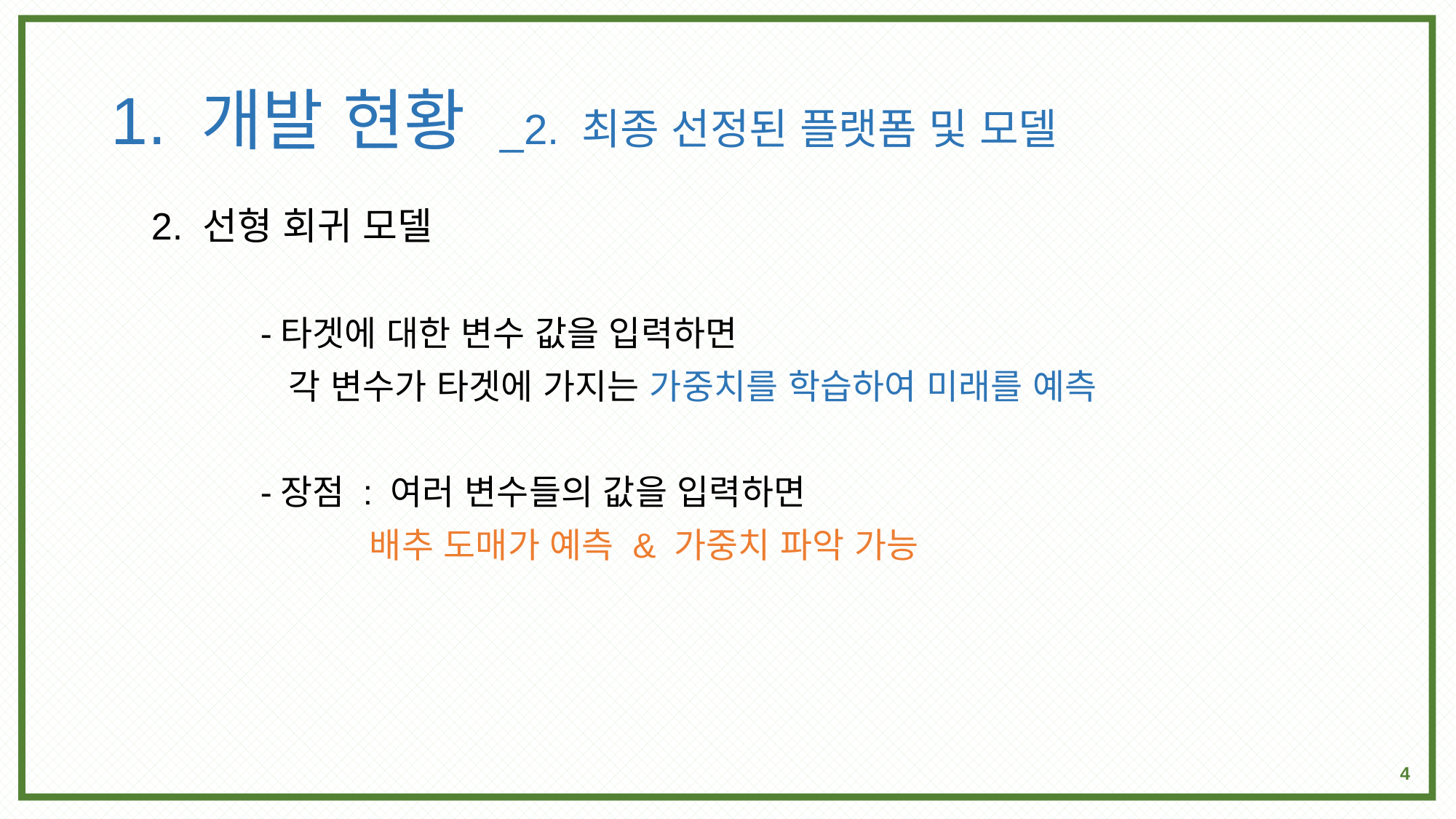

# 1. 개발 현황 _2. 최종 선정된 플랫폼 및 모델
2. 선형 회귀 모델

	-타겟에 대한 변수 값을 입력하면
	  각 변수가 타겟에 가지는 가중치를 학습하여 미래를 예측

	-장점 : 여러 변수들의 값을 입력하면
		배추 도매가 예측 & 가중치 파악 가능

4